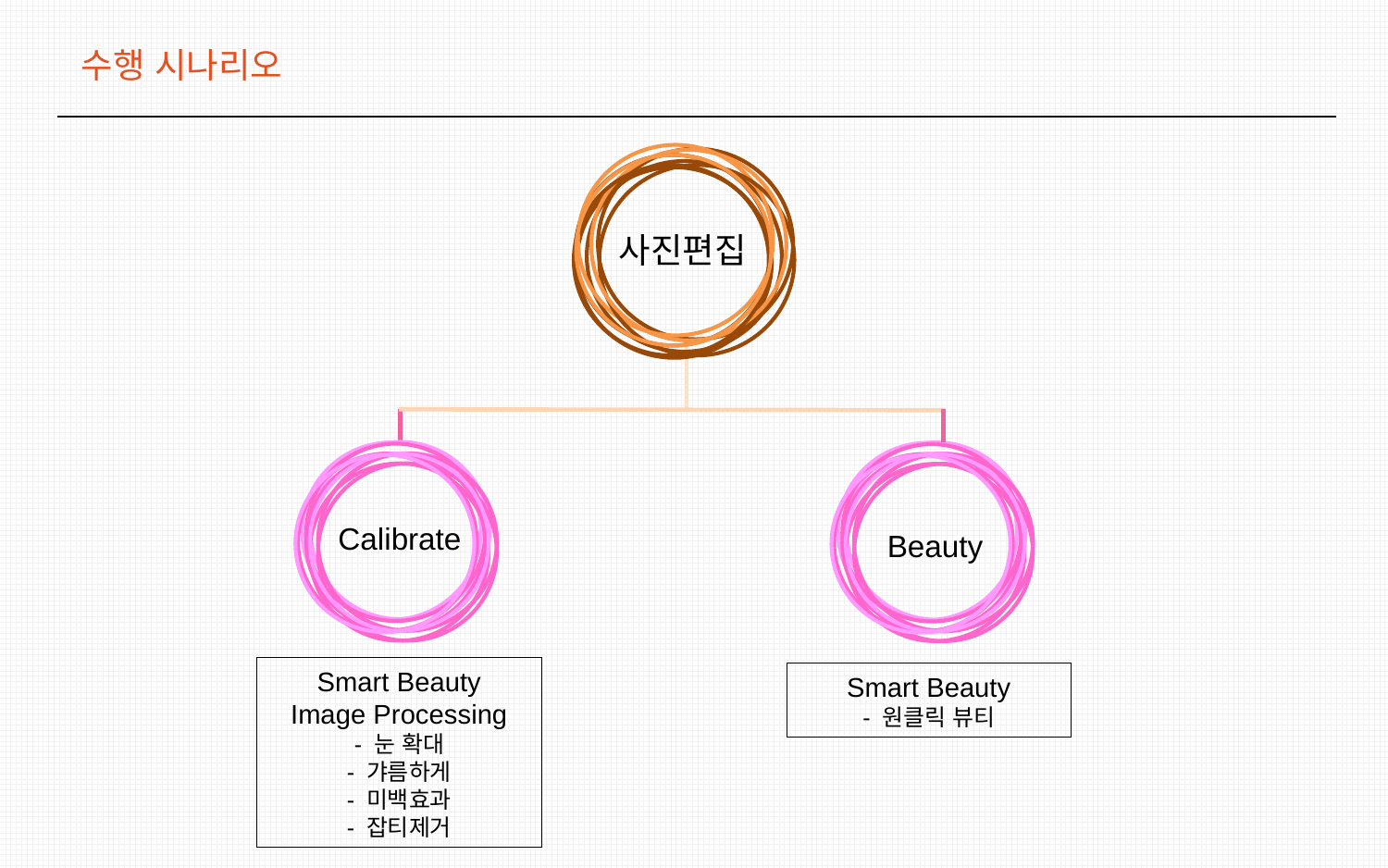

수행 시나리오

사진편집

Calibrate
Beauty
Smart Beauty
Image Processing
- 눈 확대
- 갸름하게
- 미백효과
- 잡티제거
Smart Beauty
- 원클릭 뷰티